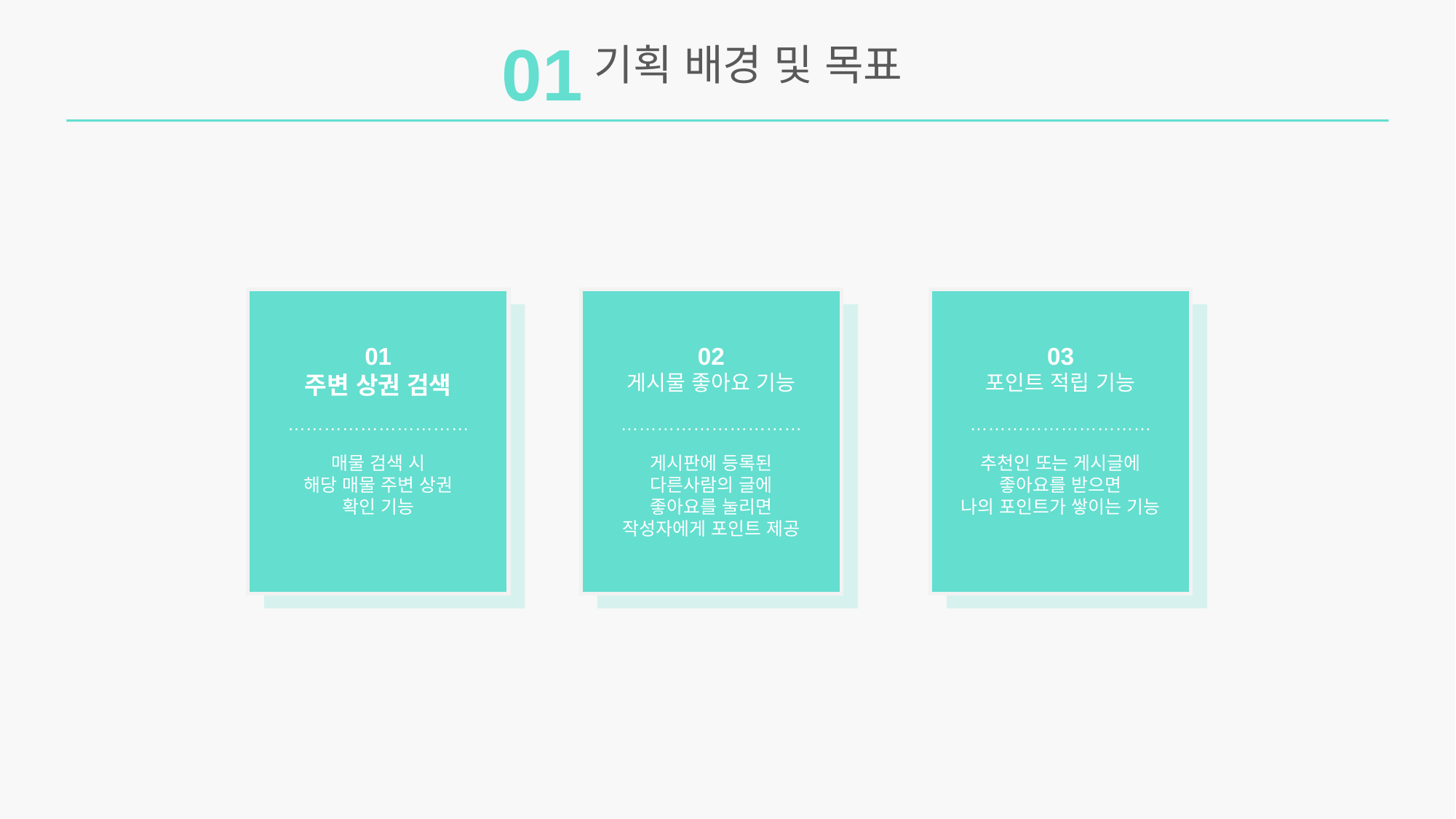

01
기획 배경 및 목표

01
주변 상권 검색
02
게시물 좋아요 기능
03
포인트 적립 기능
…………………………

…………………………

…………………………

매물 검색 시
해당 매물 주변 상권
확인 기능
게시판에 등록된
다른사람의 글에
좋아요를 눌리면
작성자에게 포인트 제공
추천인 또는 게시글에
좋아요를 받으면
나의 포인트가 쌓이는 기능